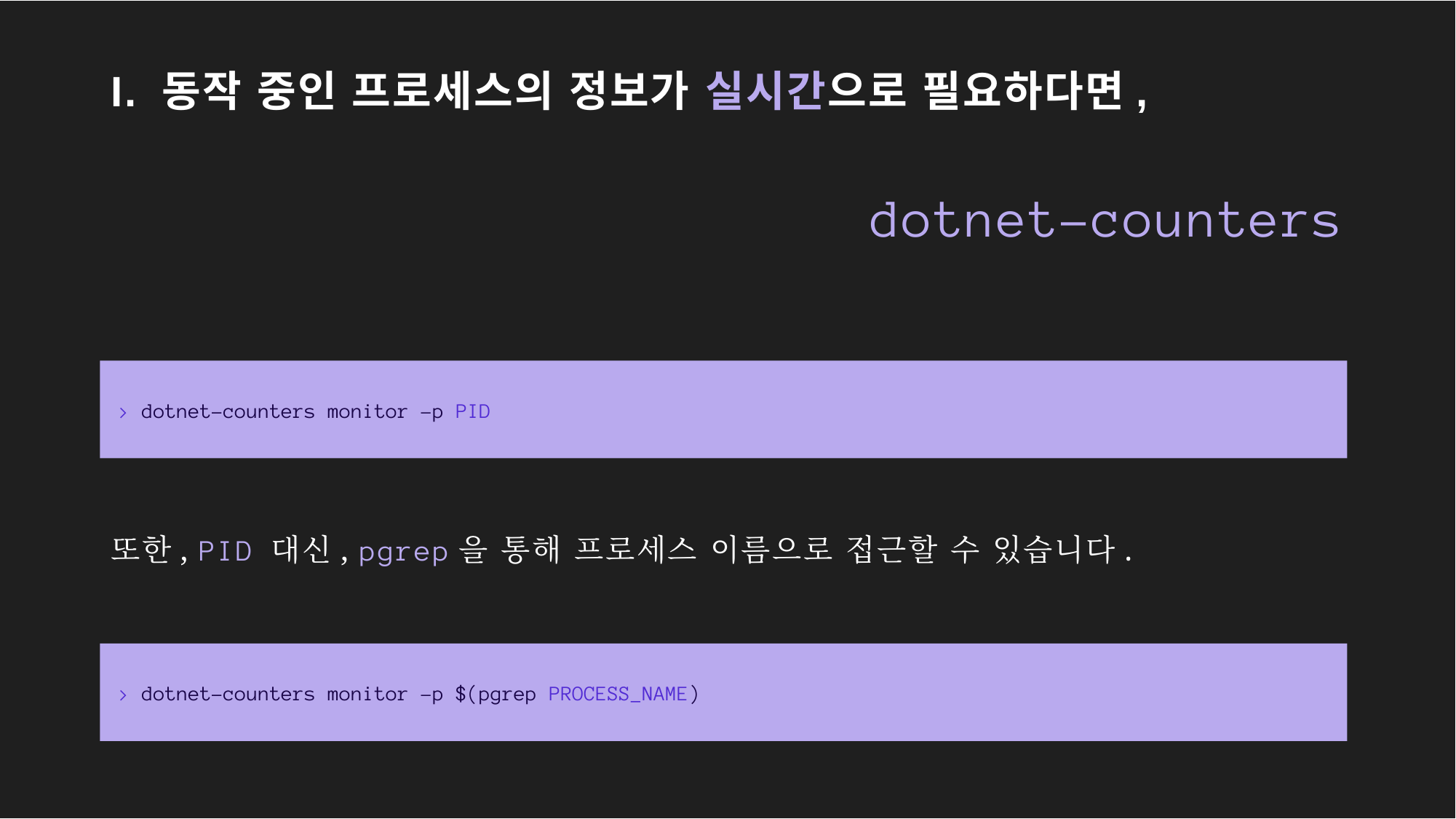

# I. 동작 중인 프로세스의 정보가 실시간으로 필요하다면,
dotnet-counters

> dotnet-counters monitor –p PID
또한, PID 대신, pgrep을 통해 프로세스 이름으로 접근할 수 있습니다.

> dotnet-counters monitor –p $(pgrep PROCESS_NAME)